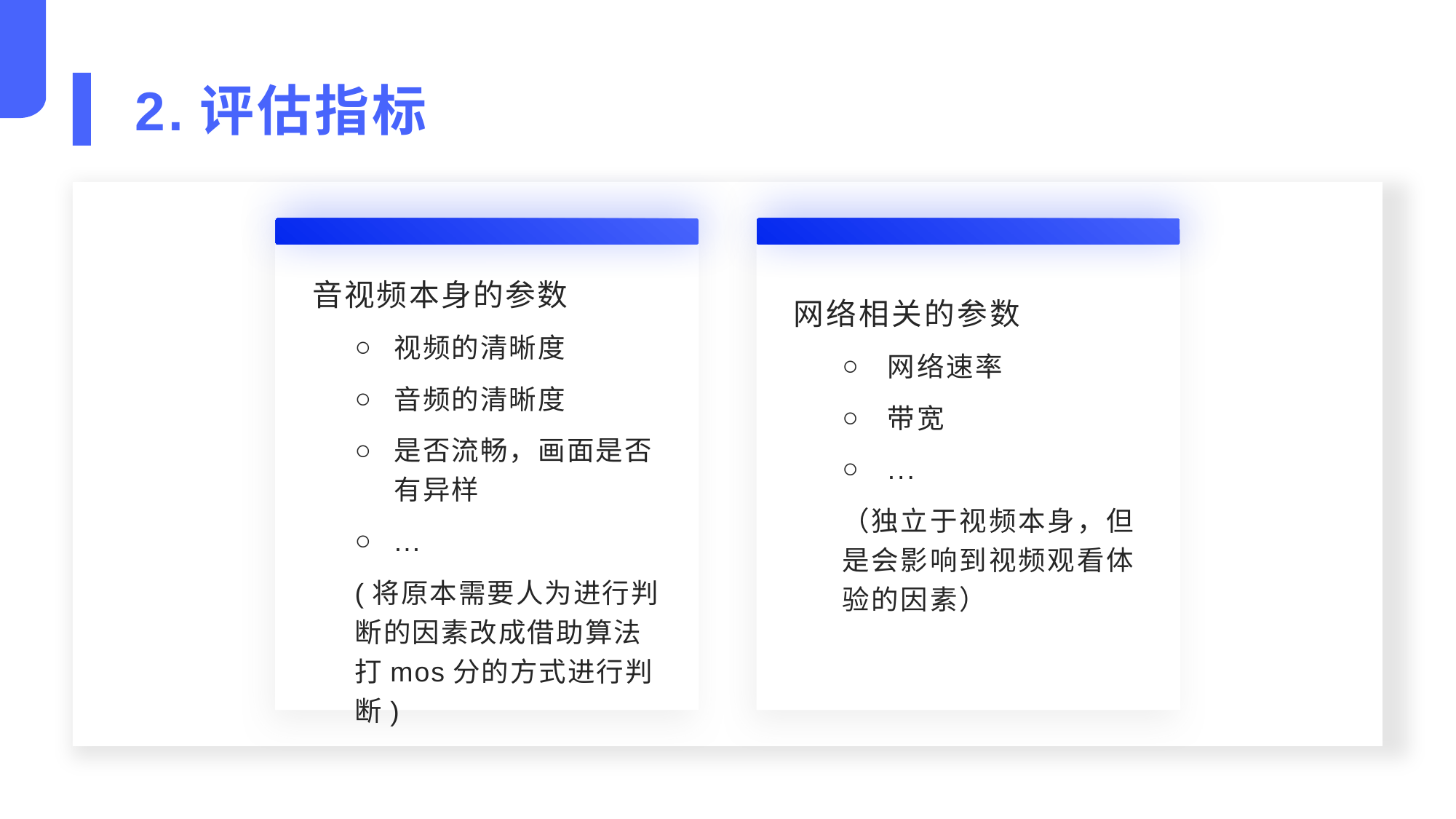

2.评估指标

音视频本身的参数
视频的清晰度
音频的清晰度
是否流畅，画面是否有异样
...
(将原本需要人为进行判断的因素改成借助算法打mos分的方式进行判断)
网络相关的参数
网络速率
带宽
...
（独立于视频本身，但是会影响到视频观看体验的因素）